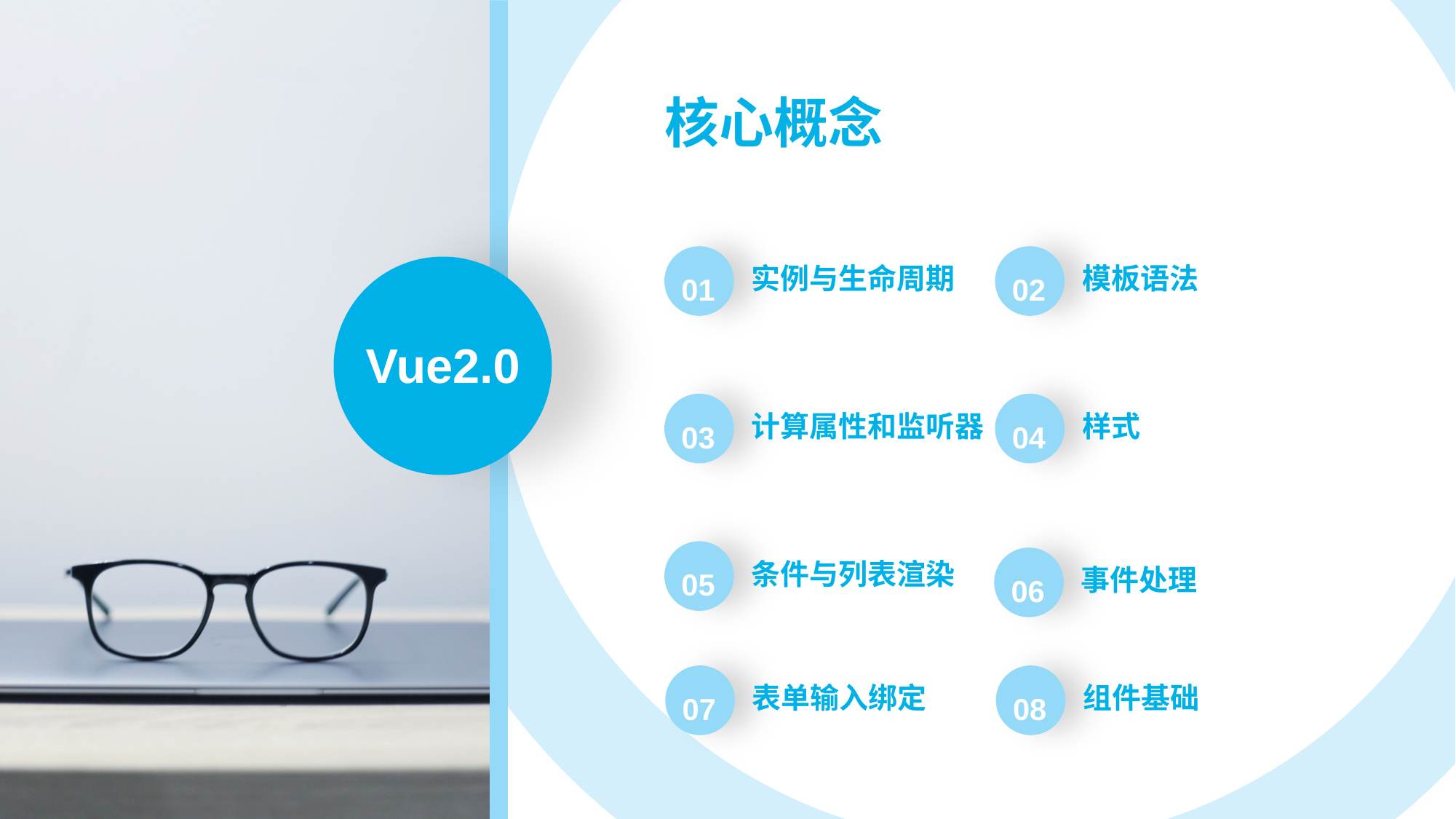

核心概念

模板语法
实例与生命周期

01
02

Vue2.0
计算属性和监听器
样式

03
04
条件与列表渲染

事件处理
05

06
表单输入绑定
组件基础

07
08